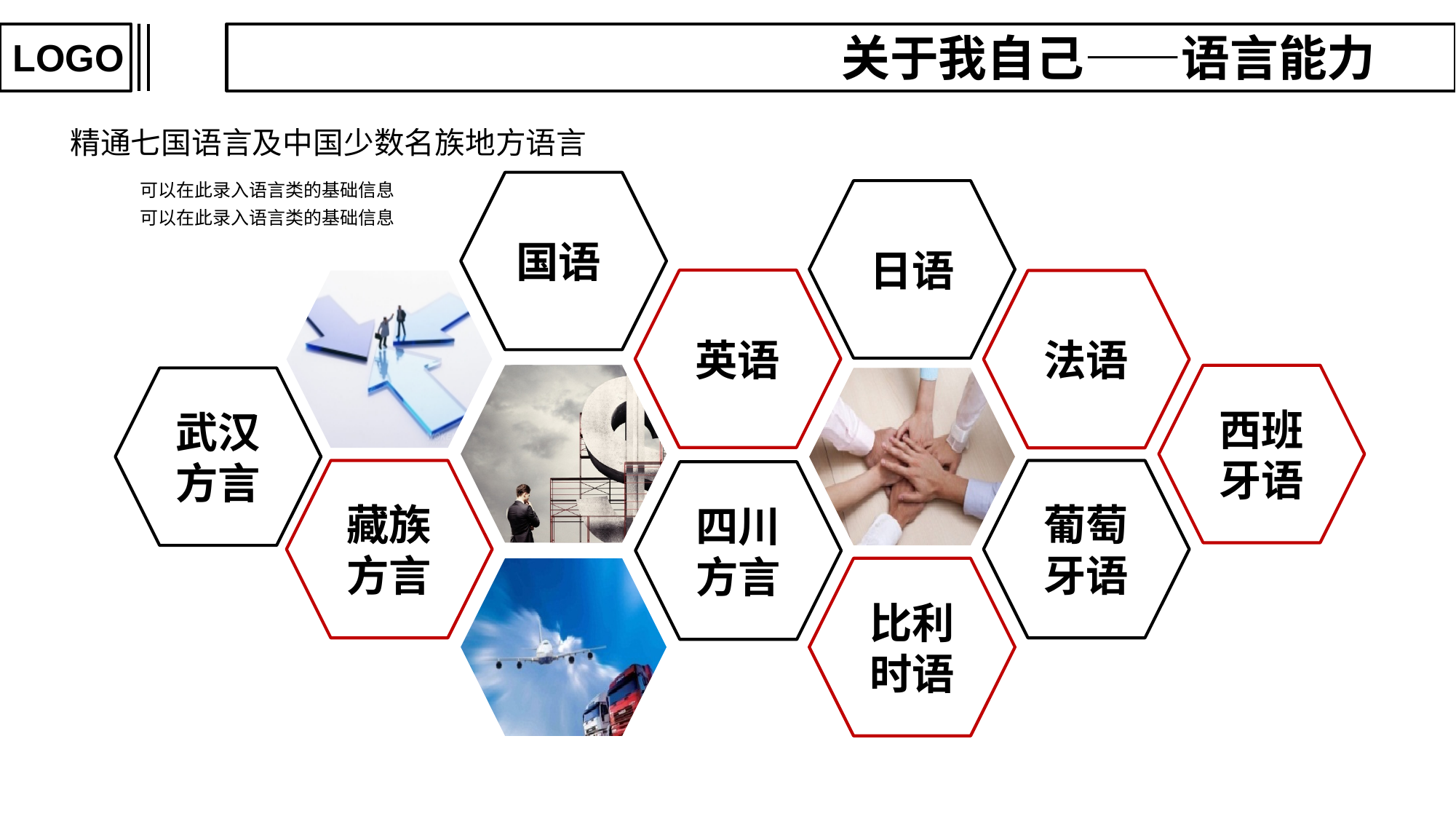

关于我自己——语言能力

LOGO
精通七国语言及中国少数名族地方语言
可以在此录入语言类的基础信息
可以在此录入语言类的基础信息
国语
日语
英语

法语

西班牙语
武汉方言

藏族方言
葡萄牙语
四川方言

比利时语